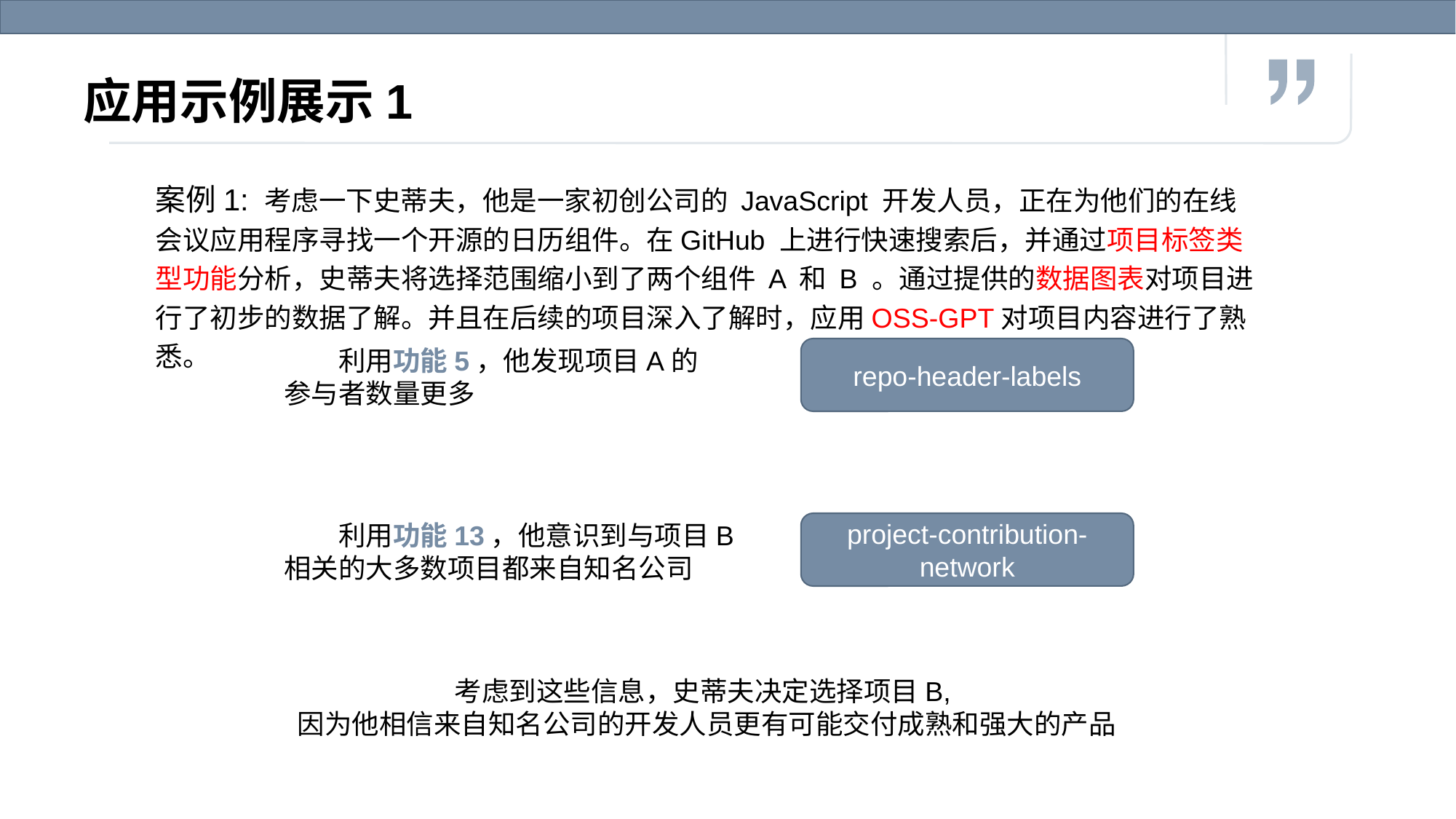

# 应用示例展示1
案例1: 考虑一下史蒂夫，他是一家初创公司的 JavaScript 开发人员，正在为他们的在线会议应用程序寻找一个开源的日历组件。在GitHub 上进行快速搜索后，并通过项目标签类型功能分析，史蒂夫将选择范围缩小到了两个组件 A 和 B 。通过提供的数据图表对项目进行了初步的数据了解。并且在后续的项目深入了解时，应用OSS-GPT对项目内容进行了熟悉。
利用功能5，他发现项目A的参与者数量更多
repo-header-labels
利用功能13，他意识到与项目B 相关的大多数项目都来自知名公司
project-contribution-network
考虑到这些信息，史蒂夫决定选择项目B,
因为他相信来自知名公司的开发人员更有可能交付成熟和强大的产品